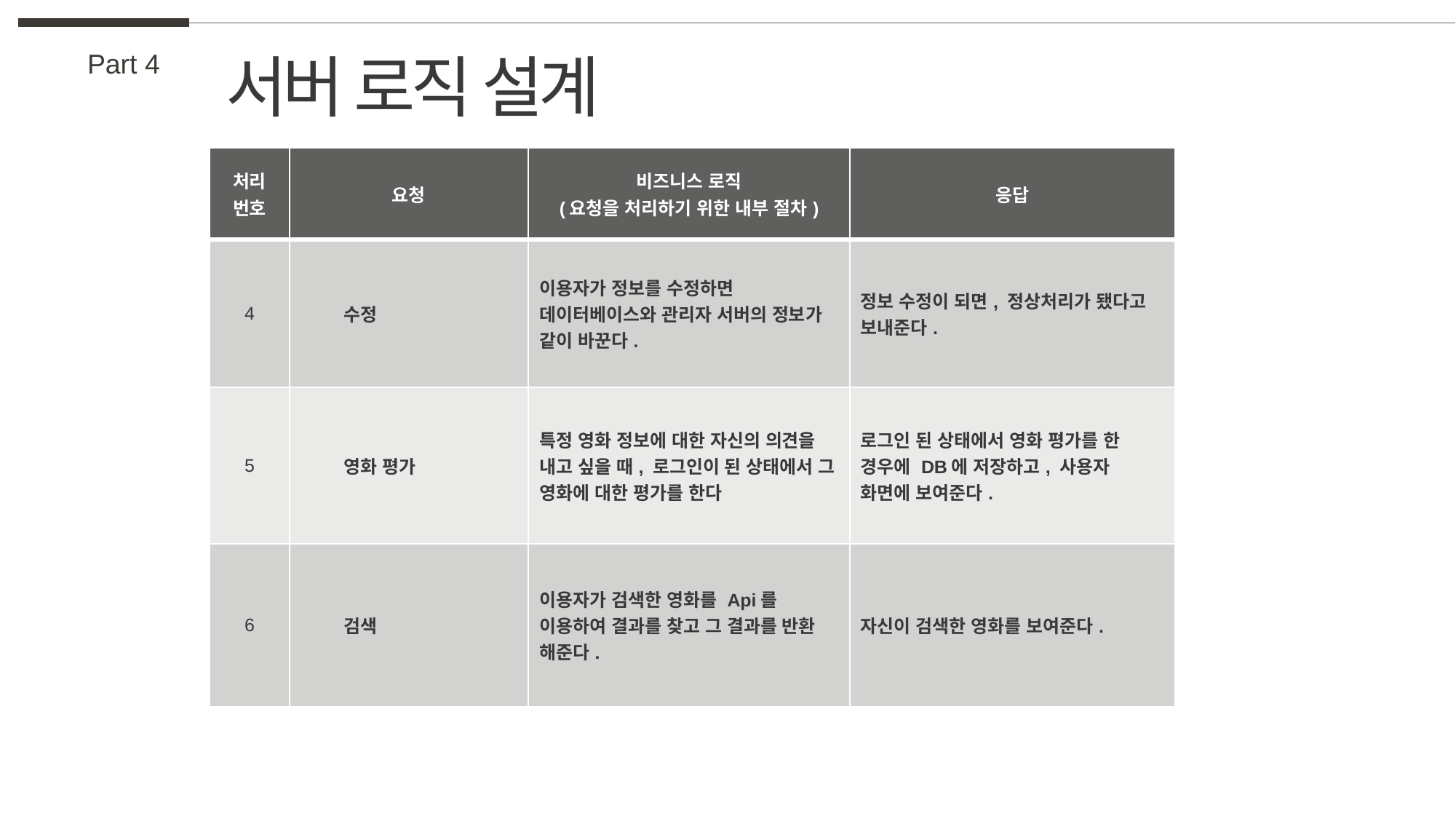

서버 로직 설계
Part 4
| 처리 번호 | 요청 | 비즈니스 로직 (요청을 처리하기 위한 내부 절차) | 응답 |
| --- | --- | --- | --- |
| 4 | 수정 | 이용자가 정보를 수정하면 데이터베이스와 관리자 서버의 정보가 같이 바꾼다. | 정보 수정이 되면, 정상처리가 됐다고 보내준다. |
| 5 | 영화 평가 | 특정 영화 정보에 대한 자신의 의견을 내고 싶을 때, 로그인이 된 상태에서 그 영화에 대한 평가를 한다 | 로그인 된 상태에서 영화 평가를 한 경우에 DB에 저장하고, 사용자 화면에 보여준다. |
| 6 | 검색 | 이용자가 검색한 영화를 Api를 이용하여 결과를 찾고 그 결과를 반환 해준다. | 자신이 검색한 영화를 보여준다. |